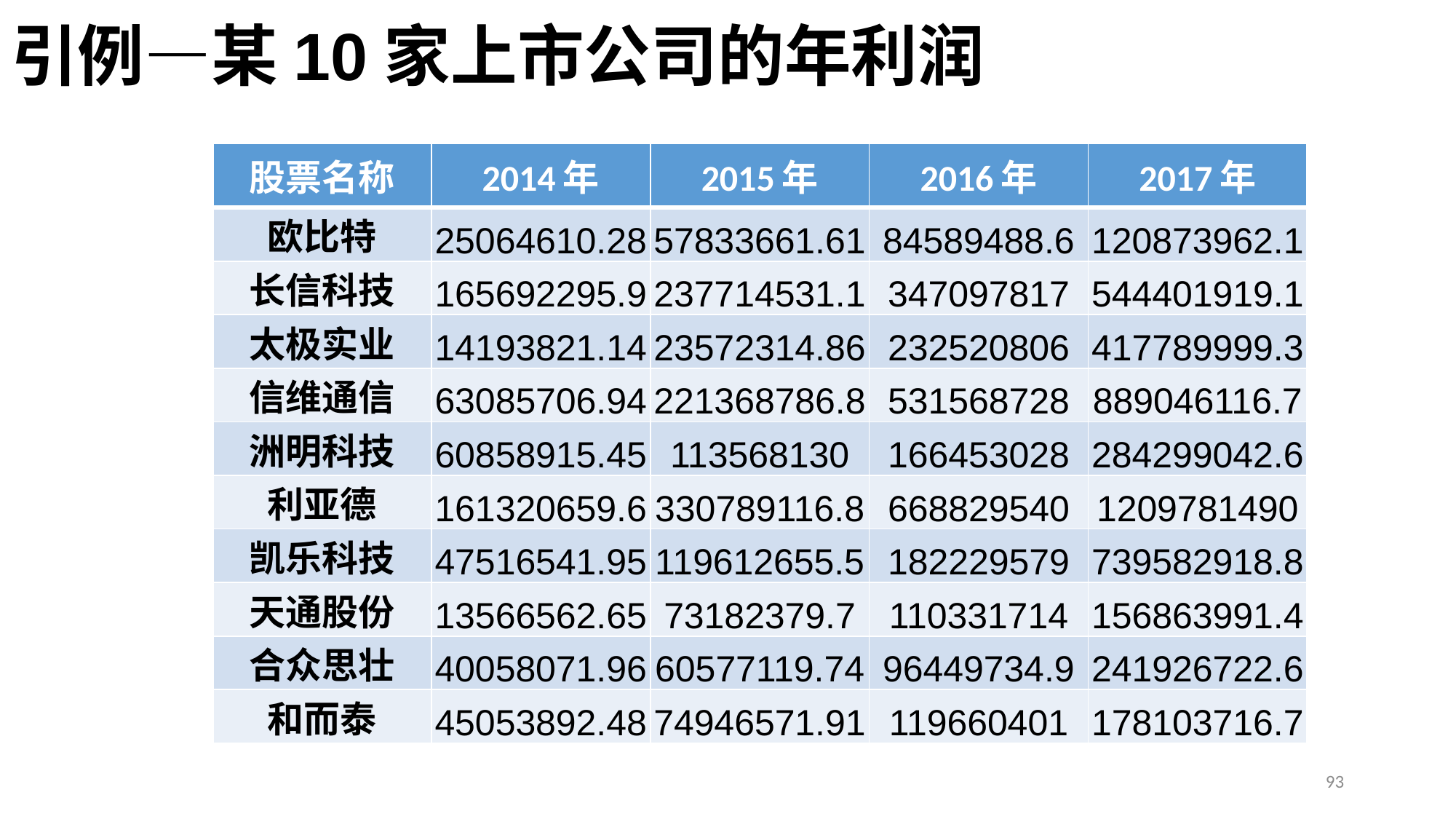

# 引例—某10家上市公司的年利润
| 股票名称 | 2014年 | 2015年 | 2016年 | 2017年 |
| --- | --- | --- | --- | --- |
| 欧比特 | 25064610.28 | 57833661.61 | 84589488.6 | 120873962.1 |
| 长信科技 | 165692295.9 | 237714531.1 | 347097817 | 544401919.1 |
| 太极实业 | 14193821.14 | 23572314.86 | 232520806 | 417789999.3 |
| 信维通信 | 63085706.94 | 221368786.8 | 531568728 | 889046116.7 |
| 洲明科技 | 60858915.45 | 113568130 | 166453028 | 284299042.6 |
| 利亚德 | 161320659.6 | 330789116.8 | 668829540 | 1209781490 |
| 凯乐科技 | 47516541.95 | 119612655.5 | 182229579 | 739582918.8 |
| 天通股份 | 13566562.65 | 73182379.7 | 110331714 | 156863991.4 |
| 合众思壮 | 40058071.96 | 60577119.74 | 96449734.9 | 241926722.6 |
| 和而泰 | 45053892.48 | 74946571.91 | 119660401 | 178103716.7 |
93